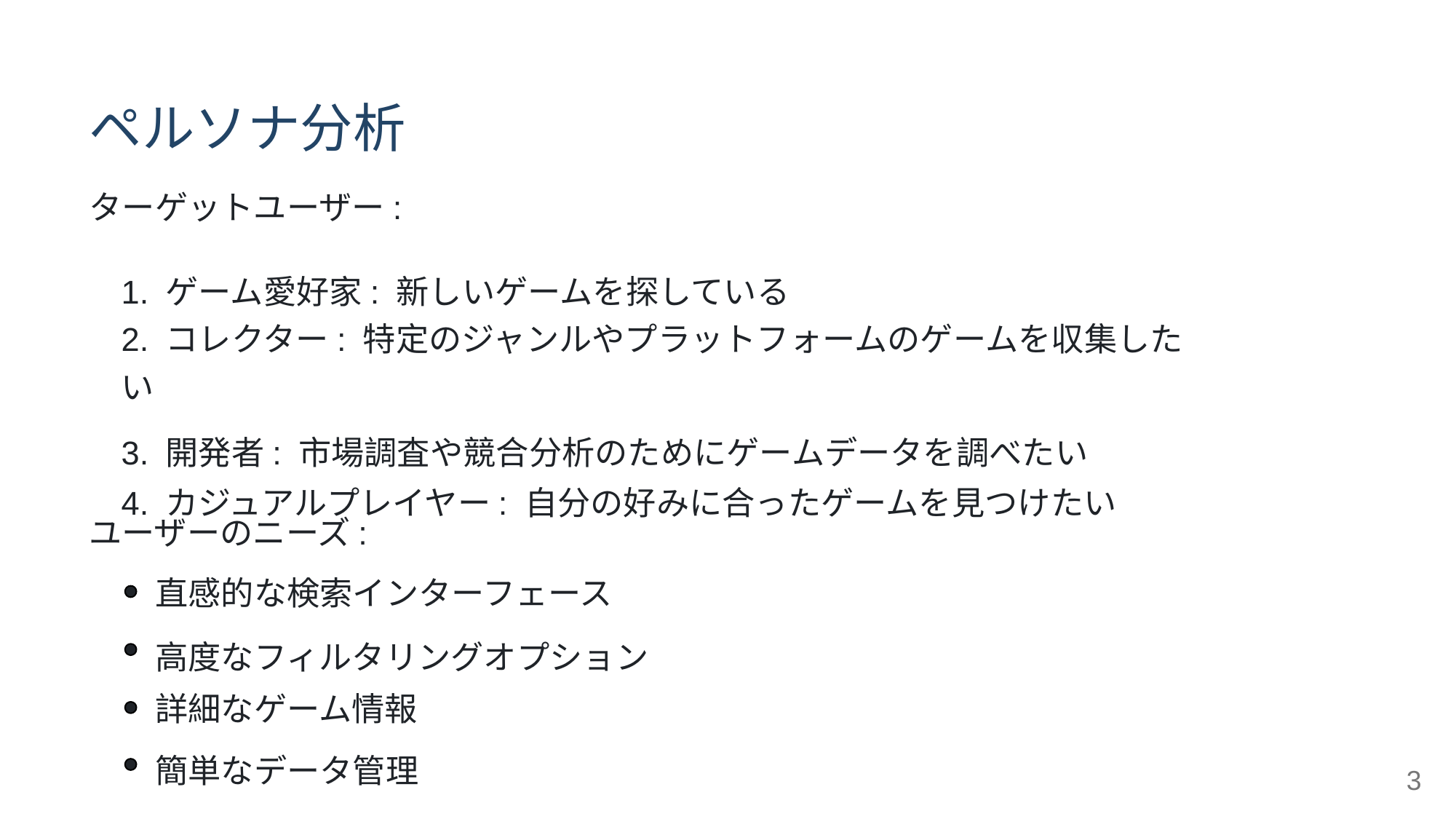

ペルソナ分析
ターゲットユーザー:
1. ゲーム愛好家: 新しいゲームを探している
2. コレクター: 特定のジャンルやプラットフォームのゲームを収集したい
3. 開発者: 市場調査や競合分析のためにゲームデータを調べたい
4. カジュアルプレイヤー: ⾃分の好みに合ったゲームを⾒つけたい
ユーザーのニーズ:
直感的な検索インターフェース
⾼度なフィルタリングオプション
詳細なゲーム情報
簡単なデータ管理

3